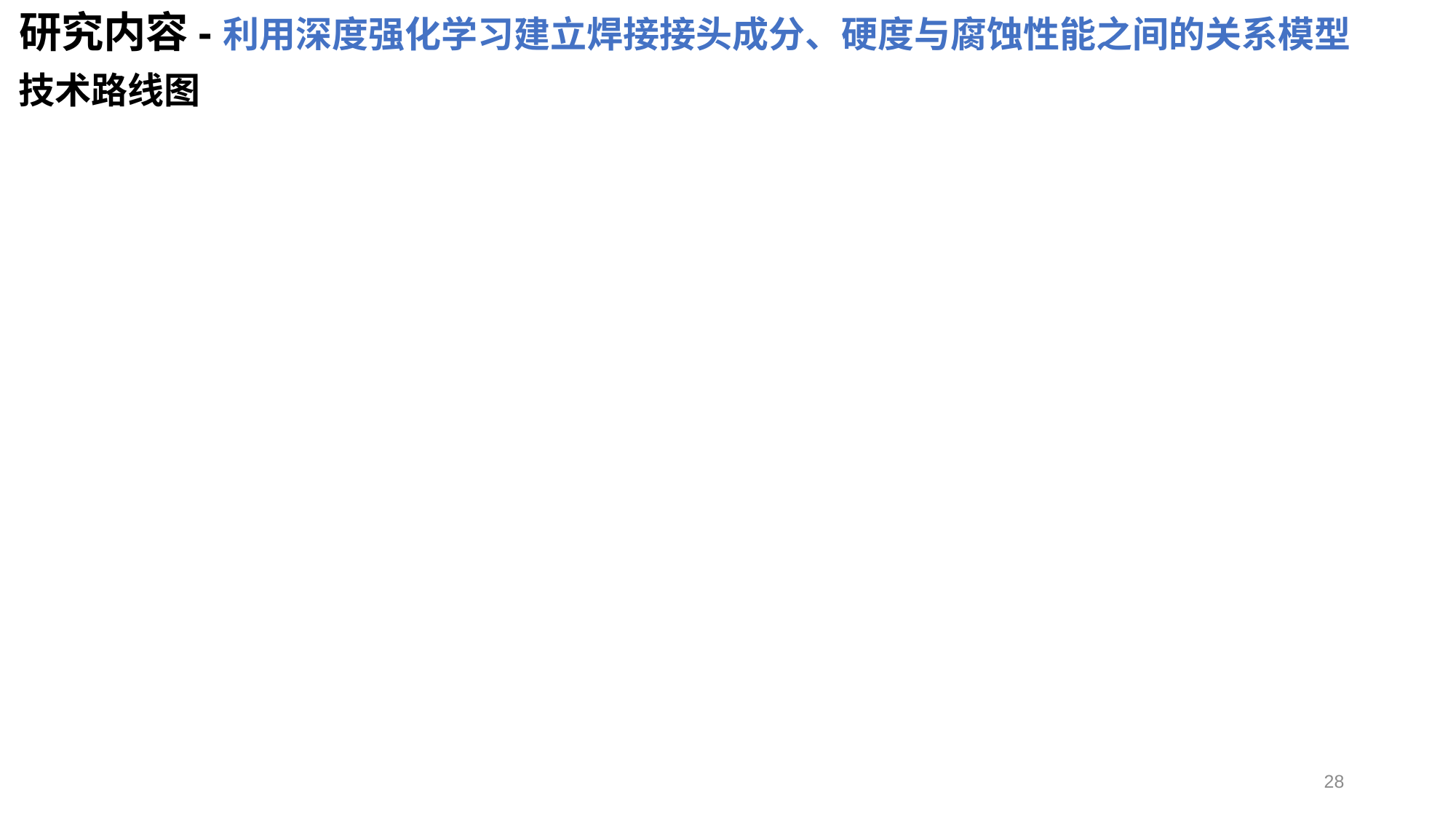

研究内容-利用深度强化学习建立焊接接头成分、硬度与腐蚀性能之间的关系模型
技术路线图
28